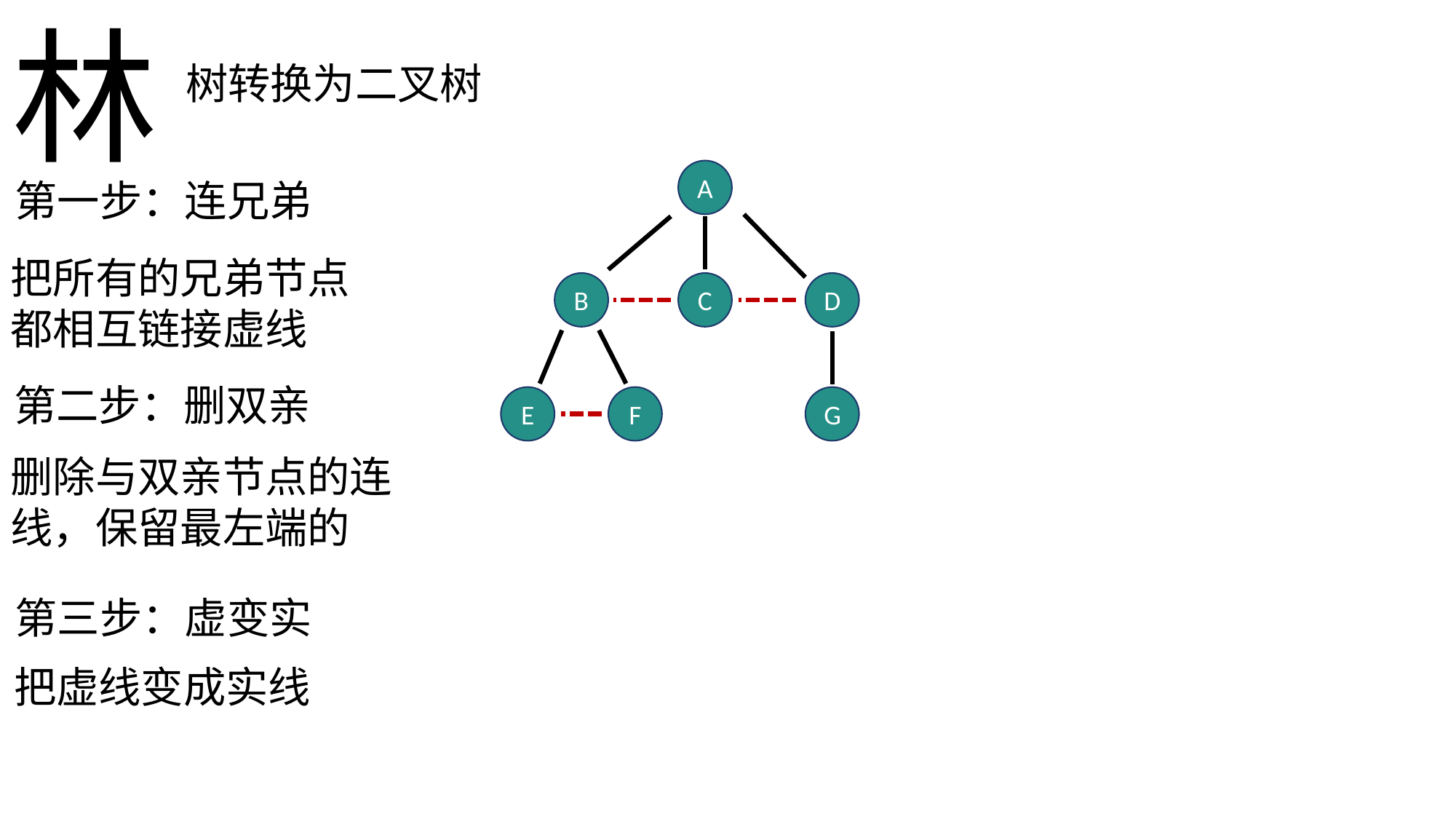

林
现在我给你一个森林，你能否把它转换为一个二叉树？
树转换为二叉树
A
第一步：连兄弟
把所有的兄弟节点都相互链接虚线
B
C
D
第二步：删双亲
E
F
G
删除与双亲节点的连线，保留最左端的
第三步：虚变实
把虚线变成实线
G
A
C
H
I
E
D
F
B
J
K
树1
树2
树3